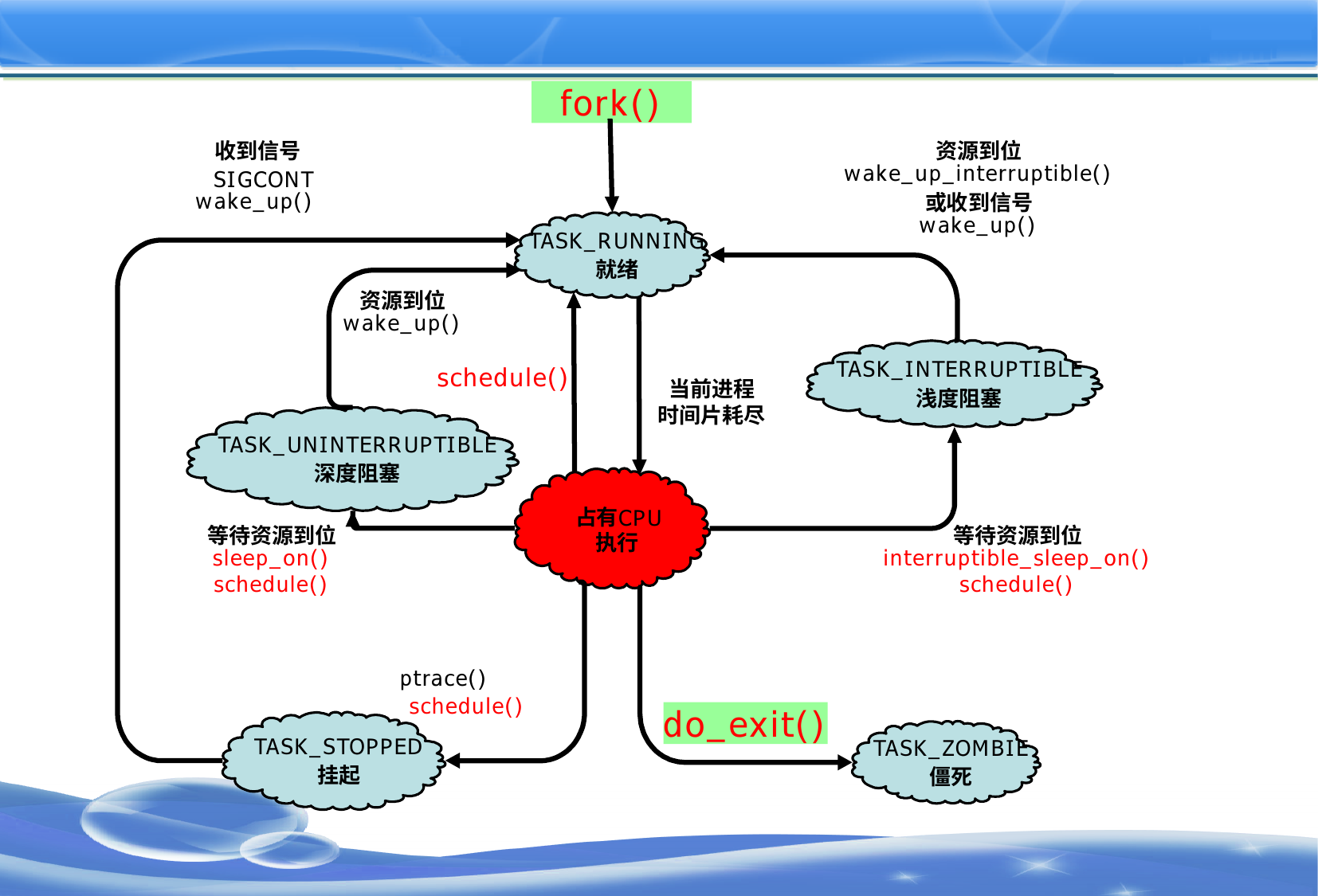

#
fork()

资源到位
wake_up_interruptible()
或收到信号
wake_up()
收到信号
SIGCONT
wake_up()

TASK_RUNNING

就绪

资源到位
wake_up()

TASK_INTERRUPTIBLE
schedule()
当前进程
时间片耗尽
浅度阻塞

TASK_UNINTERRUPTIBLE

深度阻塞

占有
CPU

等待资源到位
sleep_on()
schedule()
等待资源到位
interruptible_sleep_on()
schedule()
执行

ptrace()
schedule()
do_exit()

TASK_STOPPED
TASK_ZOMBIE

挂起
僵死